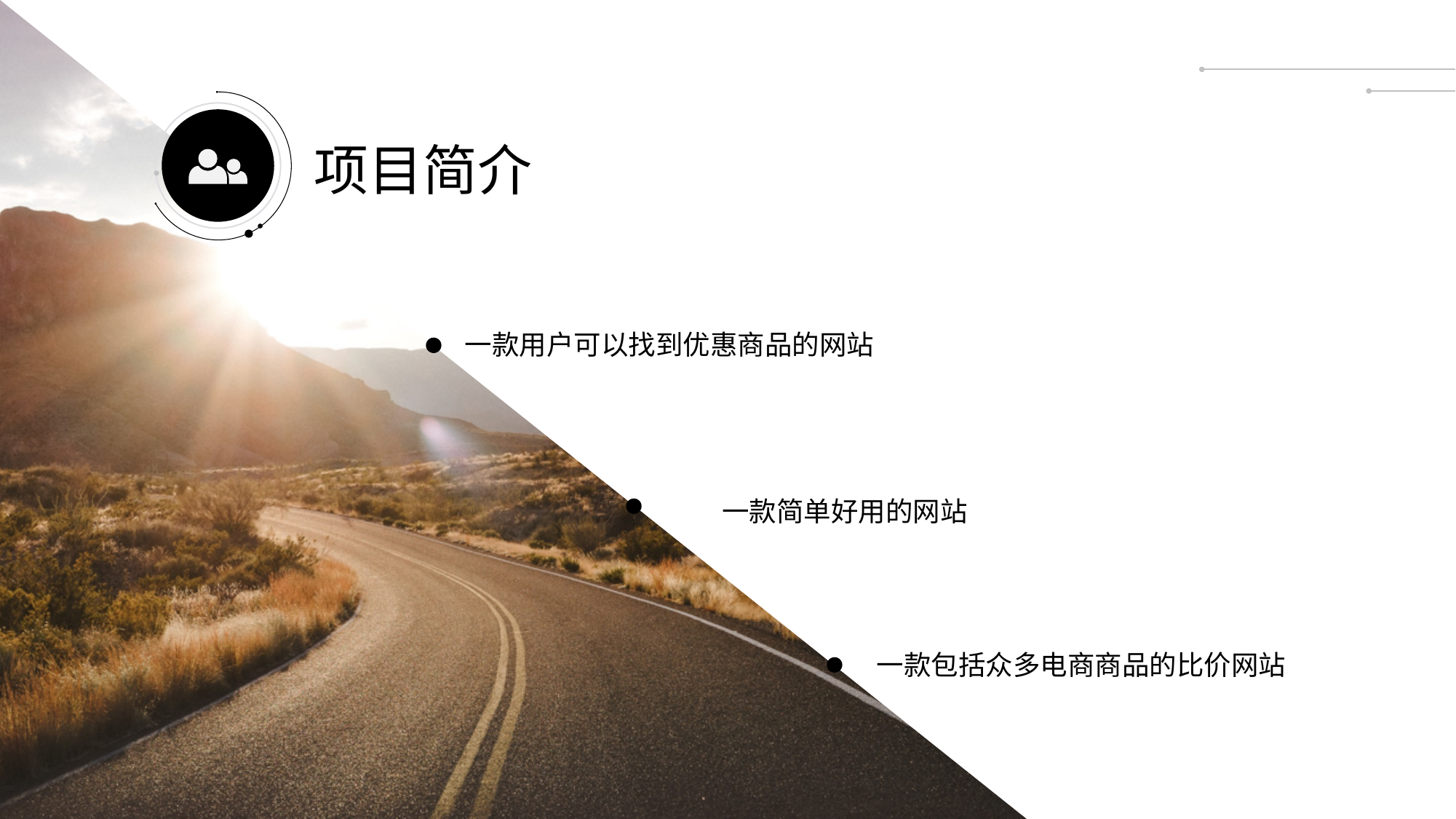

项目简介

一款用户可以找到优惠商品的网站

一款简单好用的网站

一款包括众多电商商品的比价网站